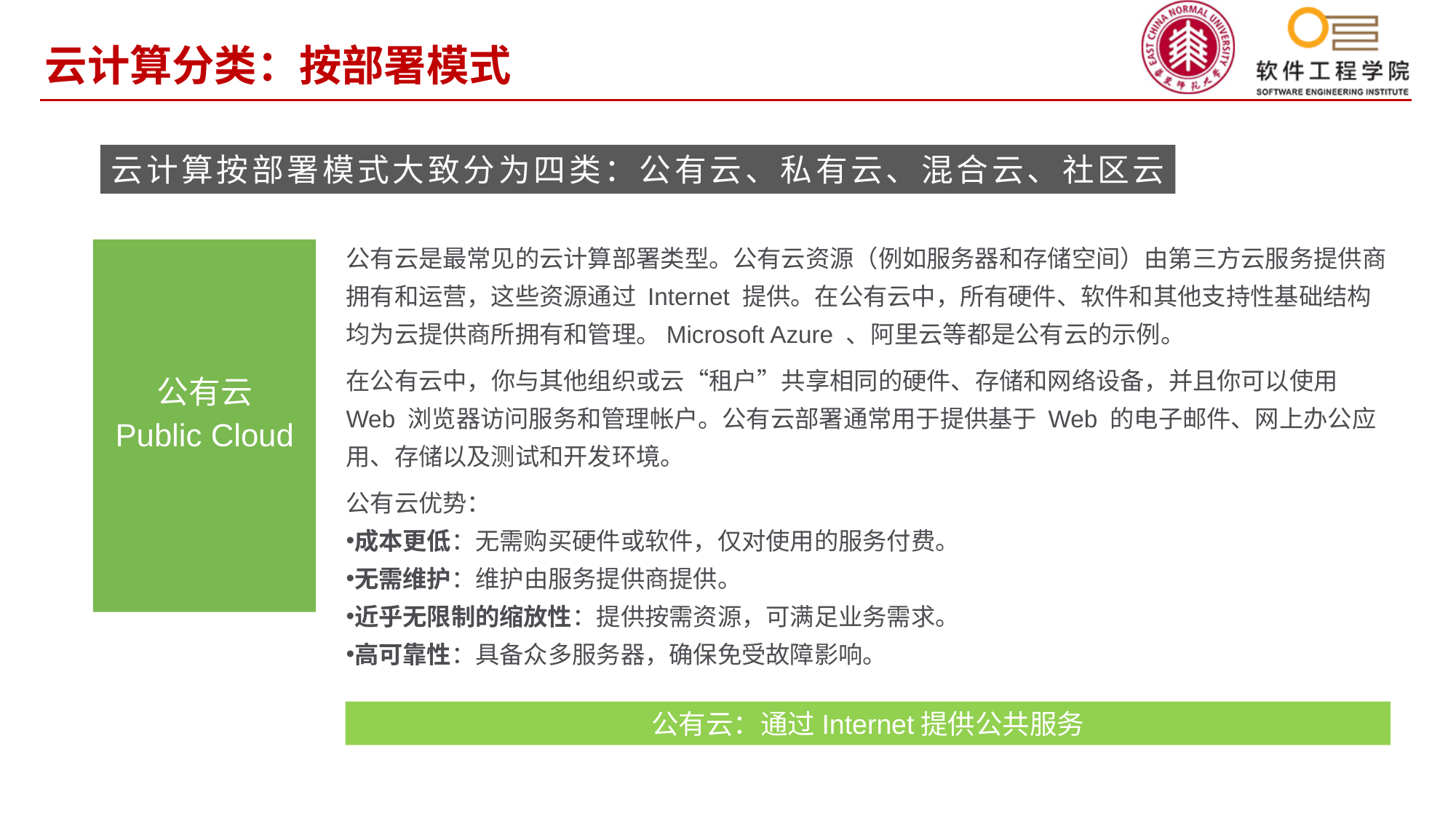

云计算分类：按部署模式
云计算按部署模式大致分为四类：公有云、私有云、混合云、社区云
公有云是最常见的云计算部署类型。公有云资源（例如服务器和存储空间）由第三方云服务提供商拥有和运营，这些资源通过 Internet 提供。在公有云中，所有硬件、软件和其他支持性基础结构均为云提供商所拥有和管理。Microsoft Azure 、阿里云等都是公有云的示例。
在公有云中，你与其他组织或云“租户”共享相同的硬件、存储和网络设备，并且你可以使用 Web 浏览器访问服务和管理帐户。公有云部署通常用于提供基于 Web 的电子邮件、网上办公应用、存储以及测试和开发环境。
公有云优势：
成本更低：无需购买硬件或软件，仅对使用的服务付费。
无需维护：维护由服务提供商提供。
近乎无限制的缩放性：提供按需资源，可满足业务需求。
高可靠性：具备众多服务器，确保免受故障影响。

公有云
Public Cloud
公有云：通过Internet提供公共服务